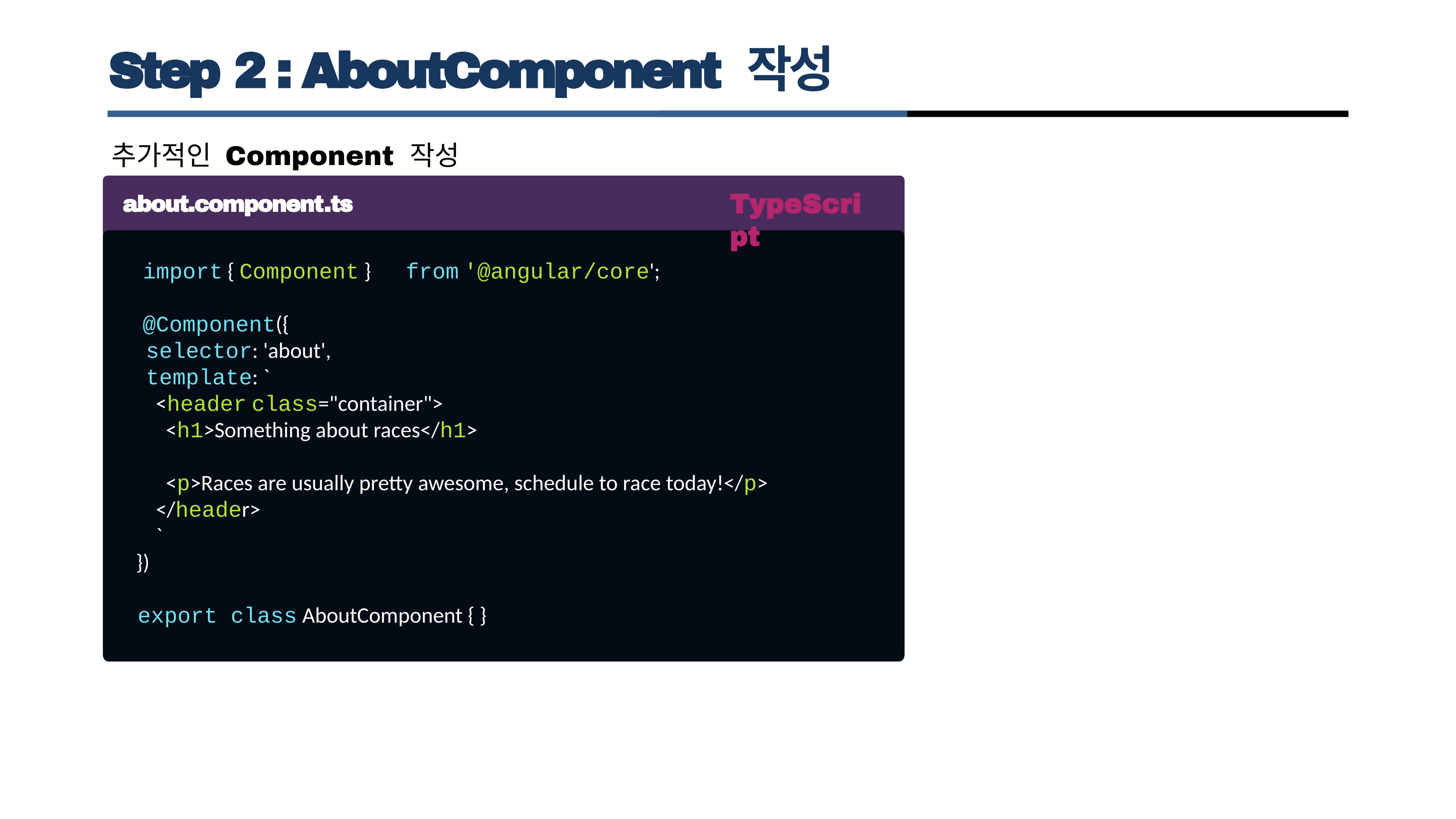

# Step 2 : AboutComponent 작성
추가적인 Component 작성

about.component.ts
TypeScript
about.component.ts

   import { Component }       from '@angular/core';

        @Component({
  selector: 'about',
  template: `
    <header class="container">
      <h1>Something about races</h1>

      <p>Races are usually pretty awesome, schedule to race today!</p>
    </header>
    `
})

       export class AboutComponent { }